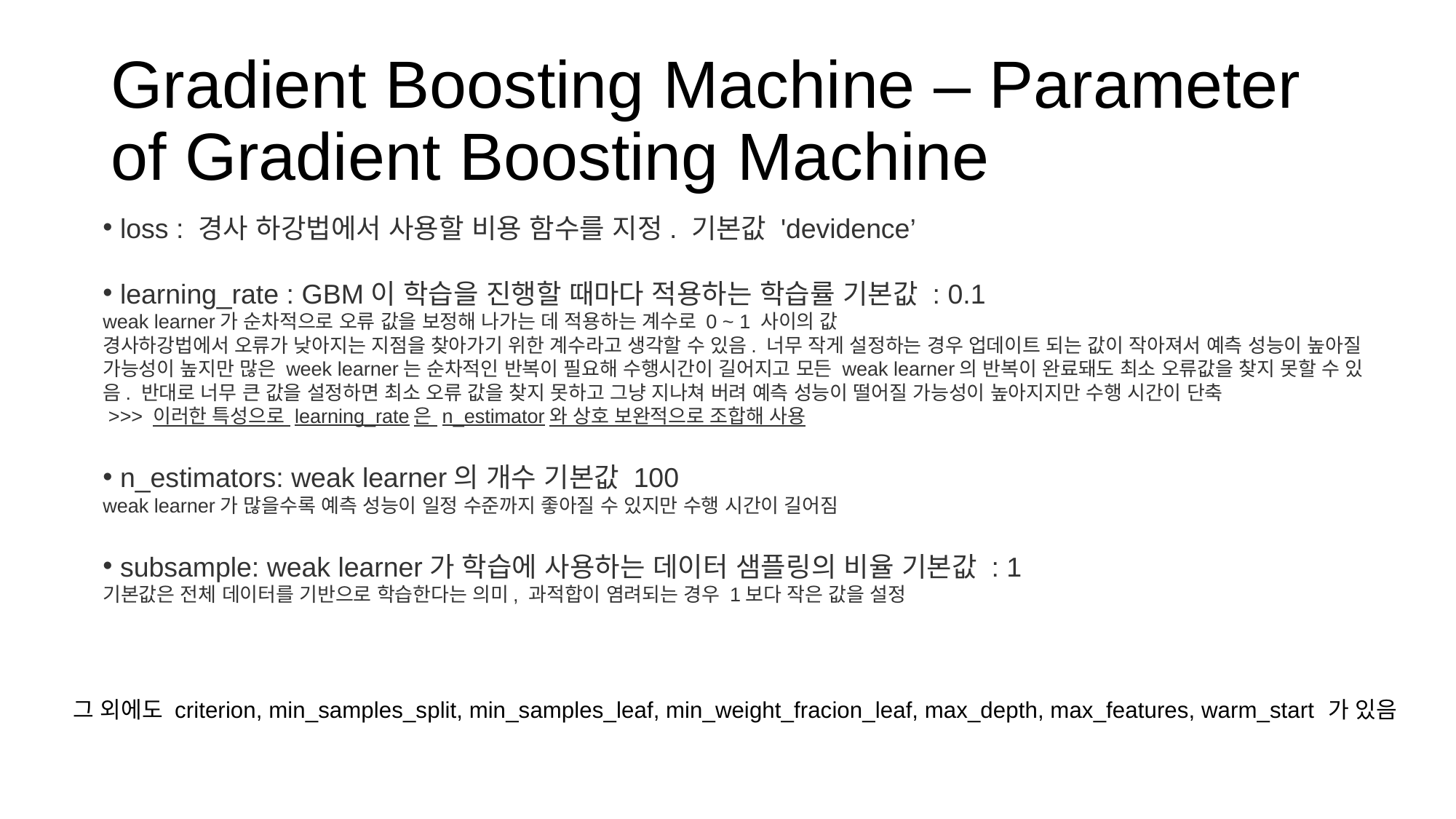

# Gradient Boosting Machine – Parameter of Gradient Boosting Machine
 loss : 경사 하강법에서 사용할 비용 함수를 지정. 기본값 'devidence’

 learning_rate : GBM이 학습을 진행할 때마다 적용하는 학습률 기본값 : 0.1
weak learner가 순차적으로 오류 값을 보정해 나가는 데 적용하는 계수로 0 ~ 1 사이의 값
경사하강법에서 오류가 낮아지는 지점을 찾아가기 위한 계수라고 생각할 수 있음. 너무 작게 설정하는 경우 업데이트 되는 값이 작아져서 예측 성능이 높아질 가능성이 높지만 많은 week learner는 순차적인 반복이 필요해 수행시간이 길어지고 모든 weak learner의 반복이 완료돼도 최소 오류값을 찾지 못할 수 있음. 반대로 너무 큰 값을 설정하면 최소 오류 값을 찾지 못하고 그냥 지나쳐 버려 예측 성능이 떨어질 가능성이 높아지지만 수행 시간이 단축
 >>> 이러한 특성으로 learning_rate은 n_estimator와 상호 보완적으로 조합해 사용

 n_estimators: weak learner의 개수 기본값 100
weak learner가 많을수록 예측 성능이 일정 수준까지 좋아질 수 있지만 수행 시간이 길어짐

 subsample: weak learner가 학습에 사용하는 데이터 샘플링의 비율 기본값 : 1
기본값은 전체 데이터를 기반으로 학습한다는 의미, 과적합이 염려되는 경우 1보다 작은 값을 설정
그 외에도 criterion, min_samples_split, min_samples_leaf, min_weight_fracion_leaf, max_depth, max_features, warm_start 가 있음